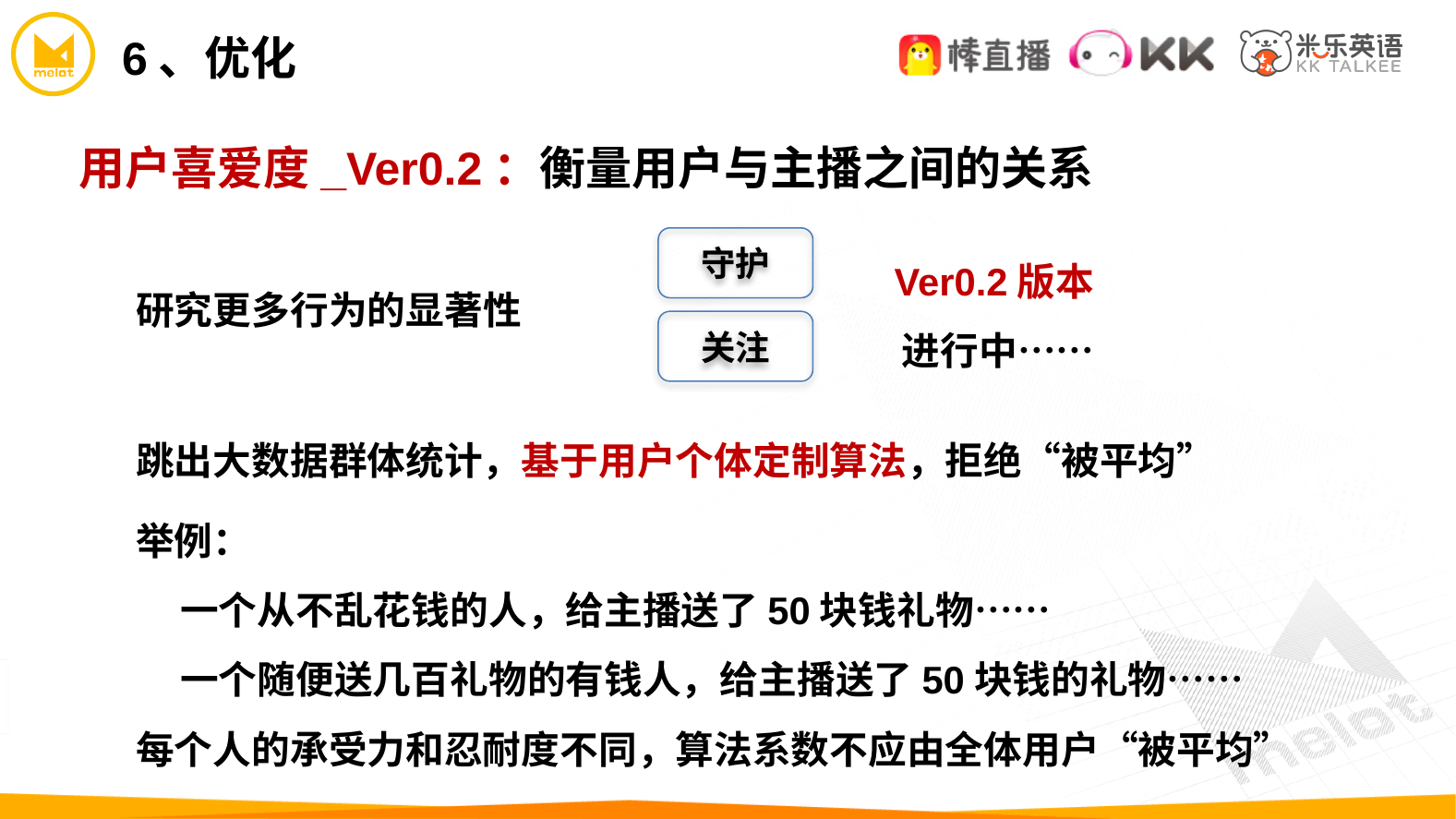

6、优化
用户喜爱度_Ver0.2：衡量用户与主播之间的关系
 Ver0.2版本
 进行中……
守护
研究更多行为的显著性
关注
跳出大数据群体统计，基于用户个体定制算法，拒绝“被平均”
举例：
    一个从不乱花钱的人，给主播送了50块钱礼物……
    一个随便送几百礼物的有钱人，给主播送了50块钱的礼物……
每个人的承受力和忍耐度不同，算法系数不应由全体用户“被平均”